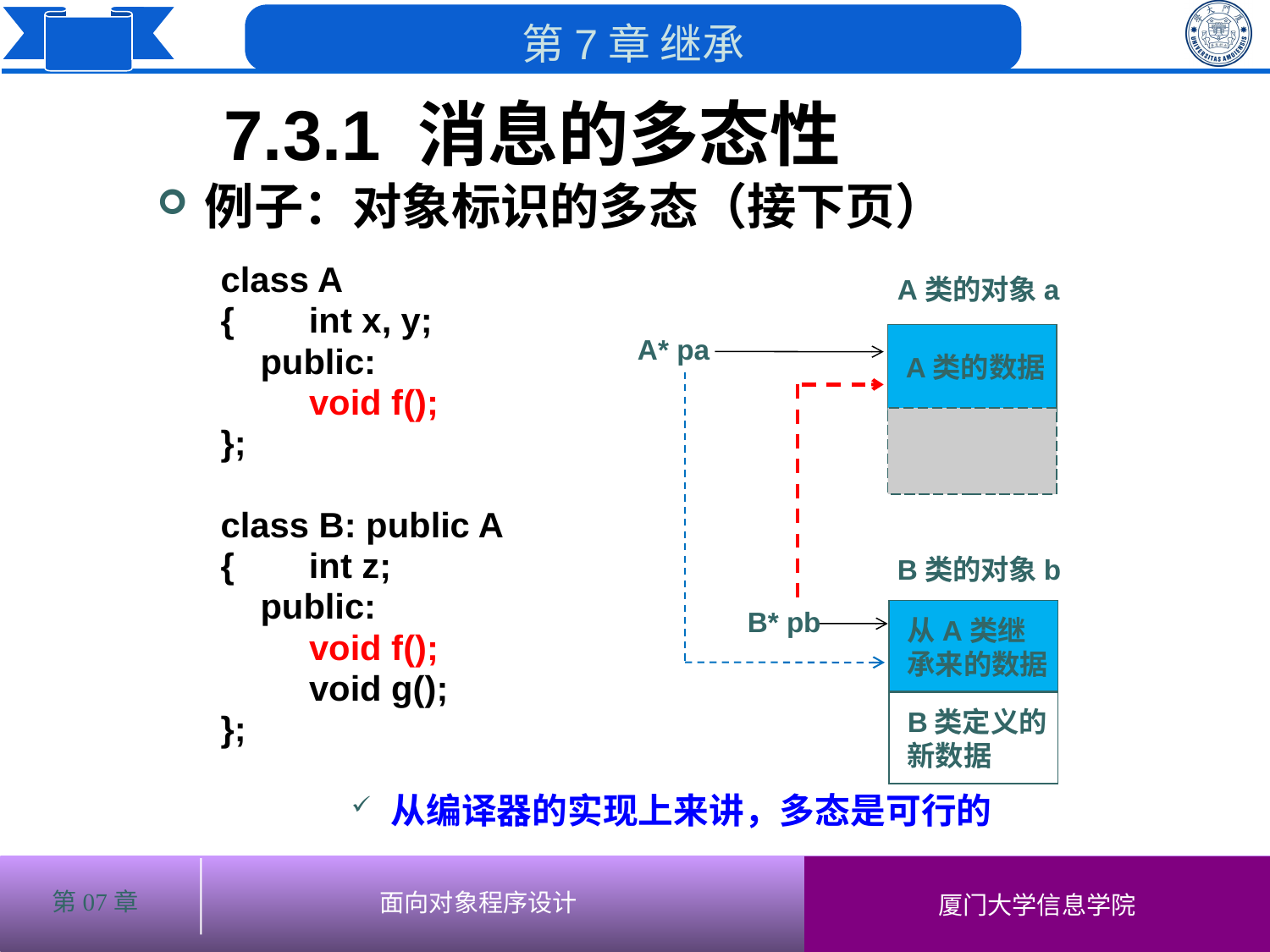

7.3.1 消息的多态性
# 例子：对象标识的多态（接下页）

class A
{	     int x, y;
	public:
	     void f();
};

class B: public A
{	     int z;
	public:
   	     void f();
   	     void g();
};

从编译器的实现上来讲，多态是可行的
A类的对象a

A* pa
A类的数据

B类的对象b
B* pb

从A类继承来的数据

B类定义的新数据
3